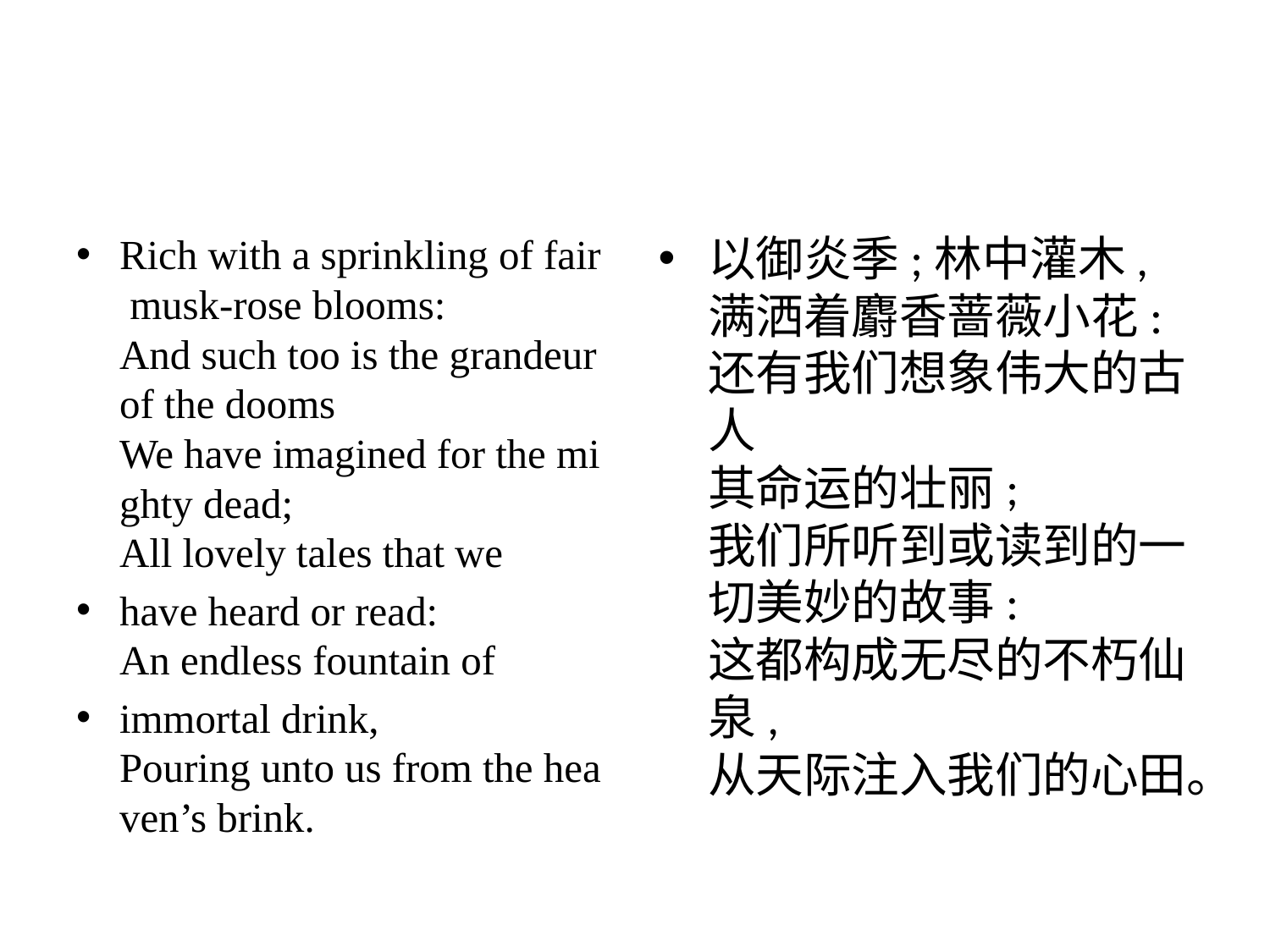

#
Rich with a sprinkling of fair musk-rose blooms: 
And such too is the grandeur of the dooms 
We have imagined for the mighty dead; 
All lovely tales that we
have heard or read: 
An endless fountain of
immortal drink, 
Pouring unto us from the heaven’s brink.
以御炎季;林中灌木, 
满洒着麝香蔷薇小花: 
还有我们想象伟大的古人 
其命运的壮丽; 
我们所听到或读到的一切美妙的故事: 
这都构成无尽的不朽仙泉, 
从天际注入我们的心田。